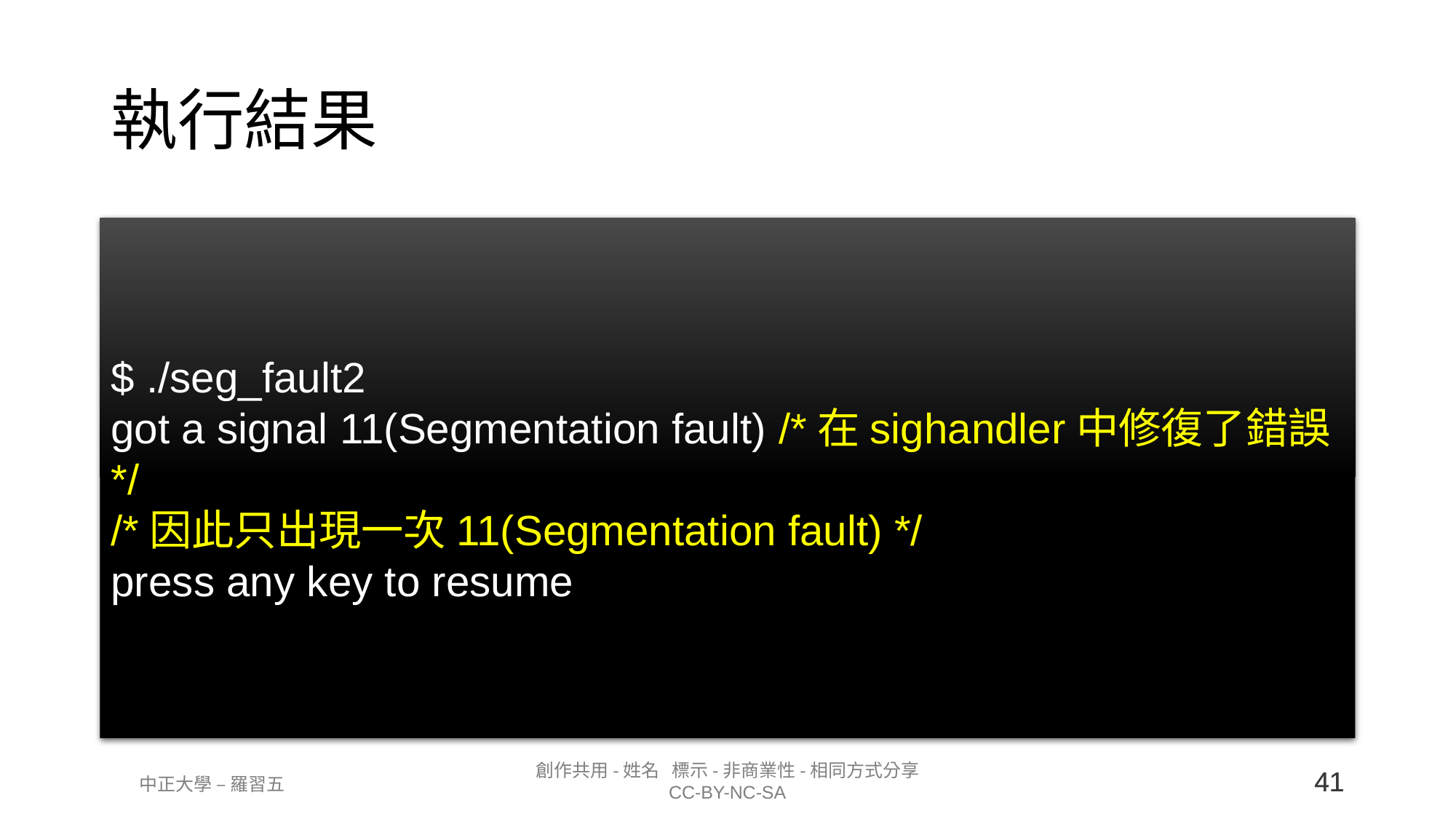

# 執行結果
$ ./seg_fault2
got a signal 11(Segmentation fault) /*在sighandler中修復了錯誤*/
/*因此只出現一次11(Segmentation fault) */
press any key to resume